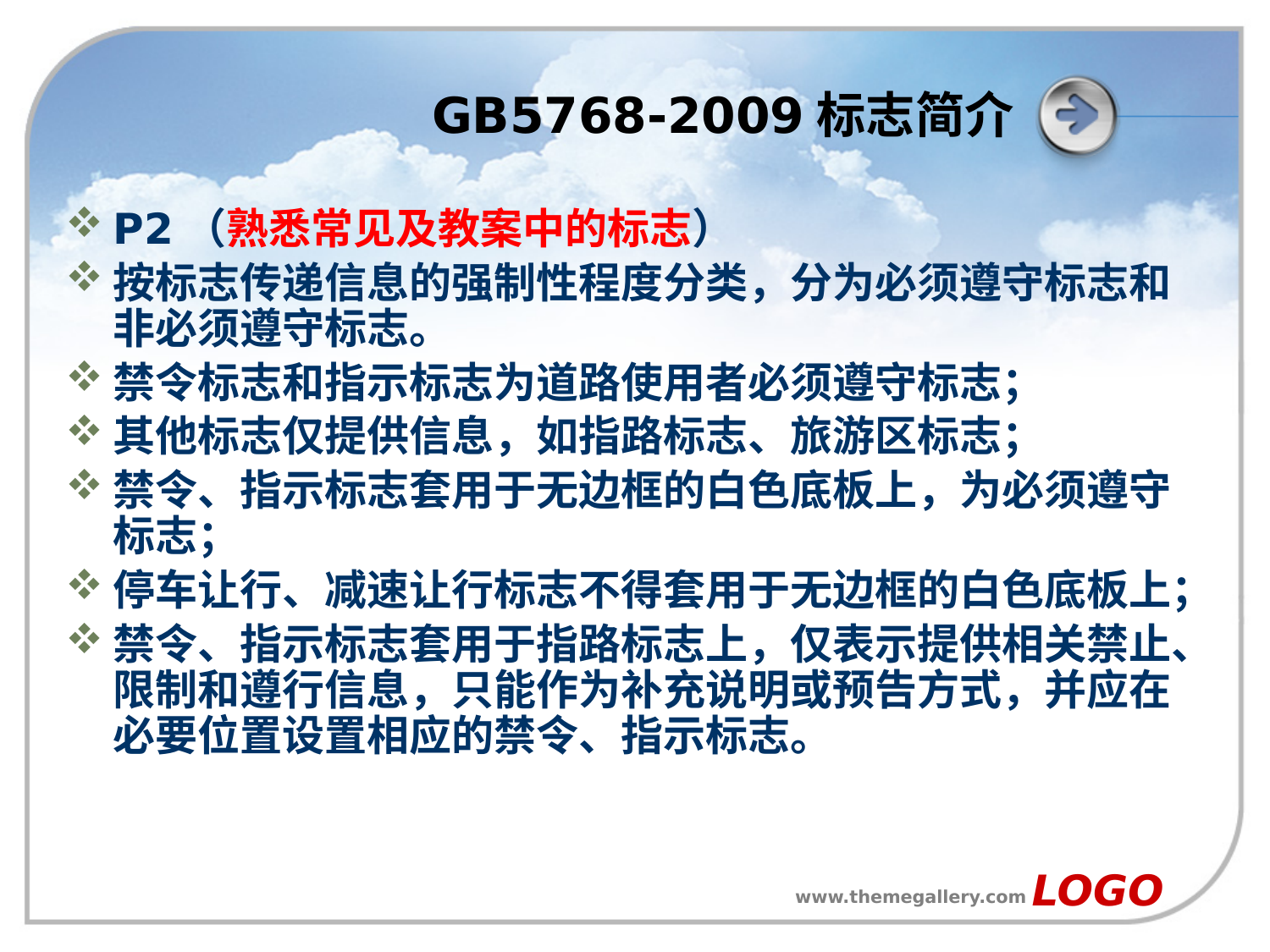

# GB5768-2009标志简介
P2（熟悉常见及教案中的标志）
按标志传递信息的强制性程度分类，分为必须遵守标志和非必须遵守标志。
禁令标志和指示标志为道路使用者必须遵守标志；
其他标志仅提供信息，如指路标志、旅游区标志；
禁令、指示标志套用于无边框的白色底板上，为必须遵守标志；
停车让行、减速让行标志不得套用于无边框的白色底板上；
禁令、指示标志套用于指路标志上，仅表示提供相关禁止、限制和遵行信息，只能作为补充说明或预告方式，并应在必要位置设置相应的禁令、指示标志。

LOGO
www.themegallery.com